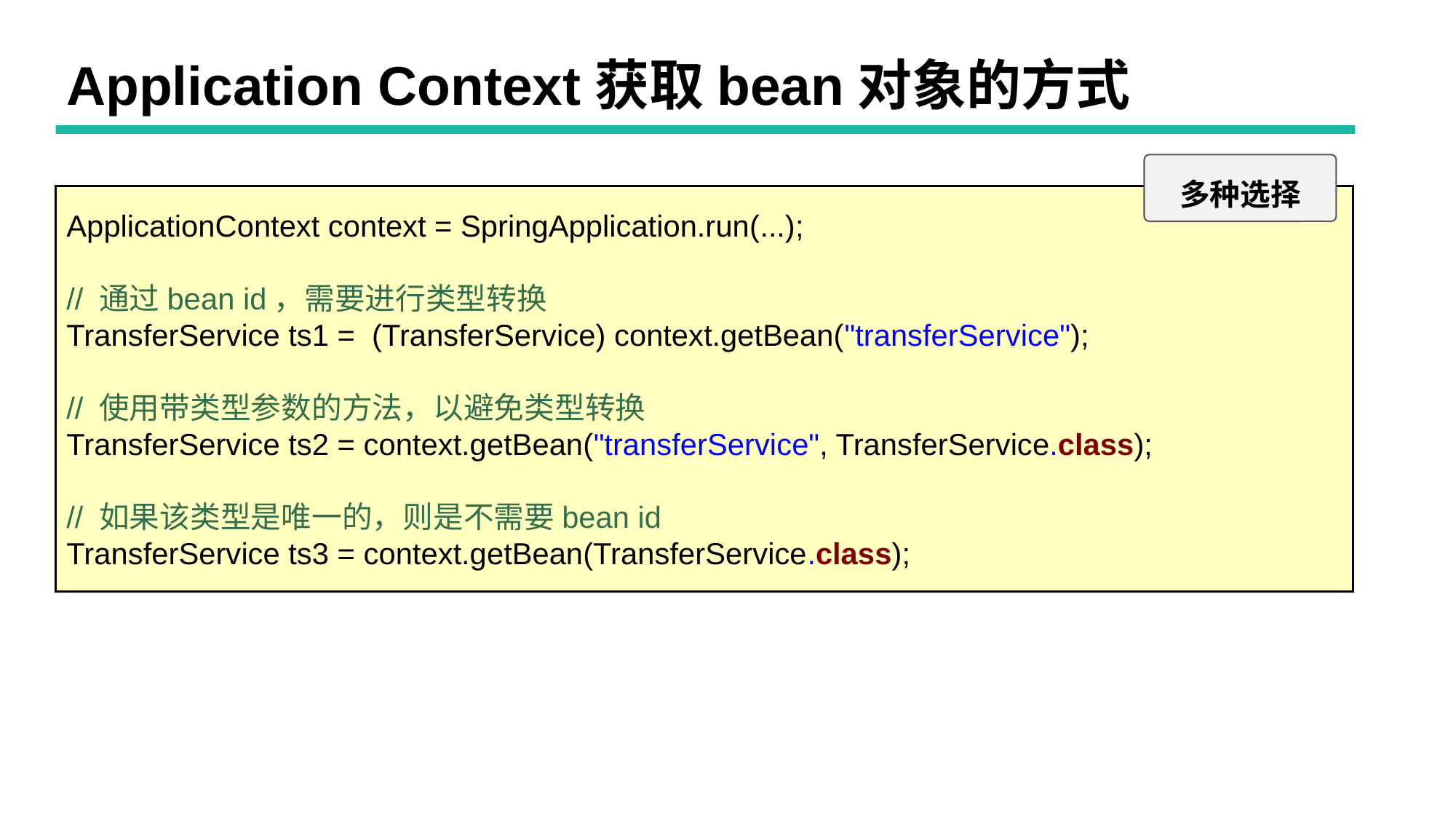

# Application Context获取bean对象的方式
多种选择
ApplicationContext context = SpringApplication.run(...);

// 通过bean id，需要进行类型转换
TransferService ts1 =  (TransferService) context.getBean("transferService");

// 使用带类型参数的方法，以避免类型转换
TransferService ts2 = context.getBean("transferService", TransferService.class);

// 如果该类型是唯一的，则是不需要bean id
TransferService ts3 = context.getBean(TransferService.class);